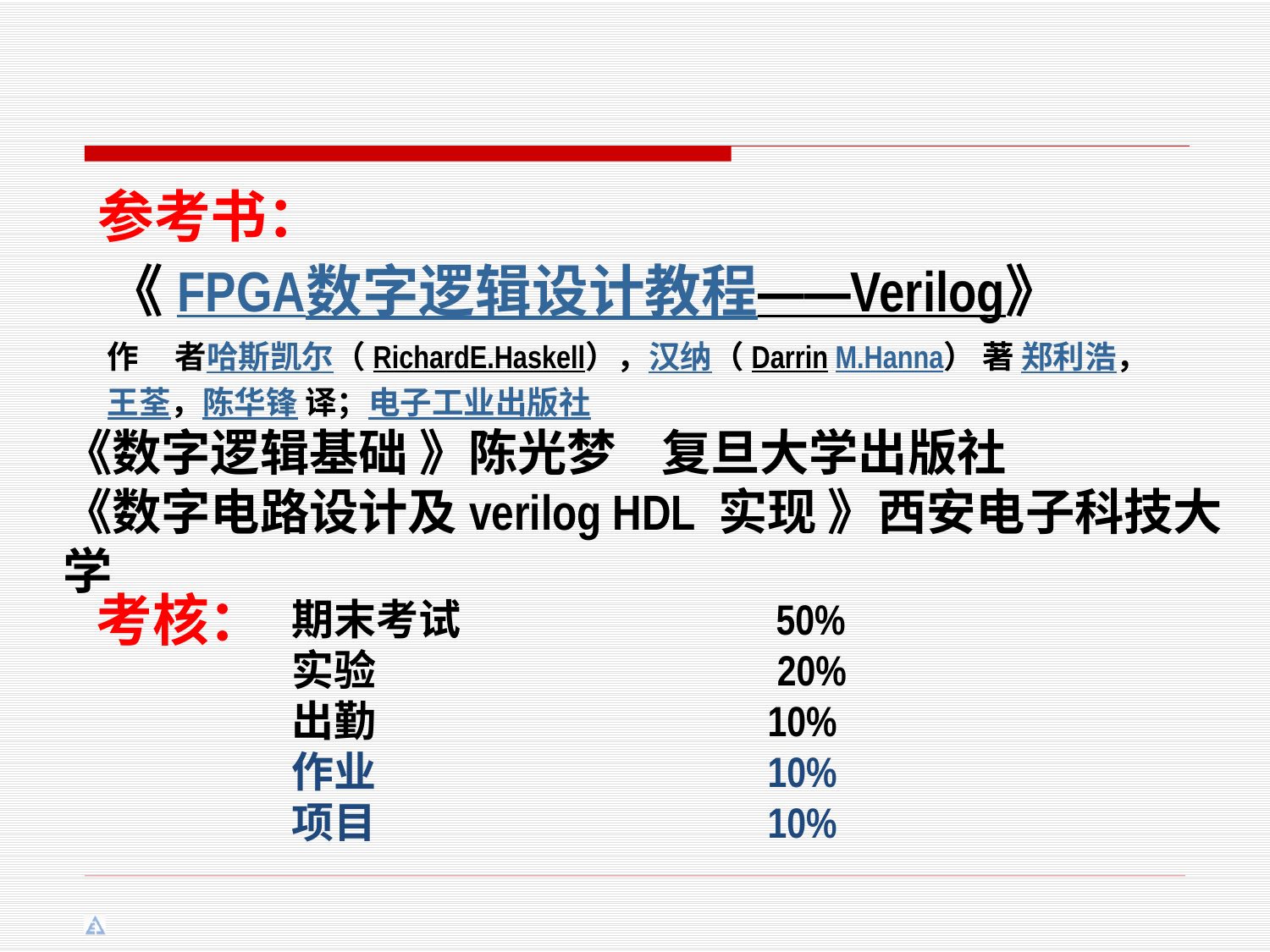

参考书：
《FPGA数字逻辑设计教程——Verilog》
作     者哈斯凯尔（RichardE.Haskell），汉纳（Darrin M.Hanna） 著 郑利浩，王荃，陈华锋 译；电子工业出版社
《数字逻辑基础 》陈光梦    复旦大学出版社
《数字电路设计及verilog HDL 实现 》西安电子科技大学
考核：
期末考试                                50%
实验                                         20%
出勤                                        10%
作业                                        10%
项目                                        10%